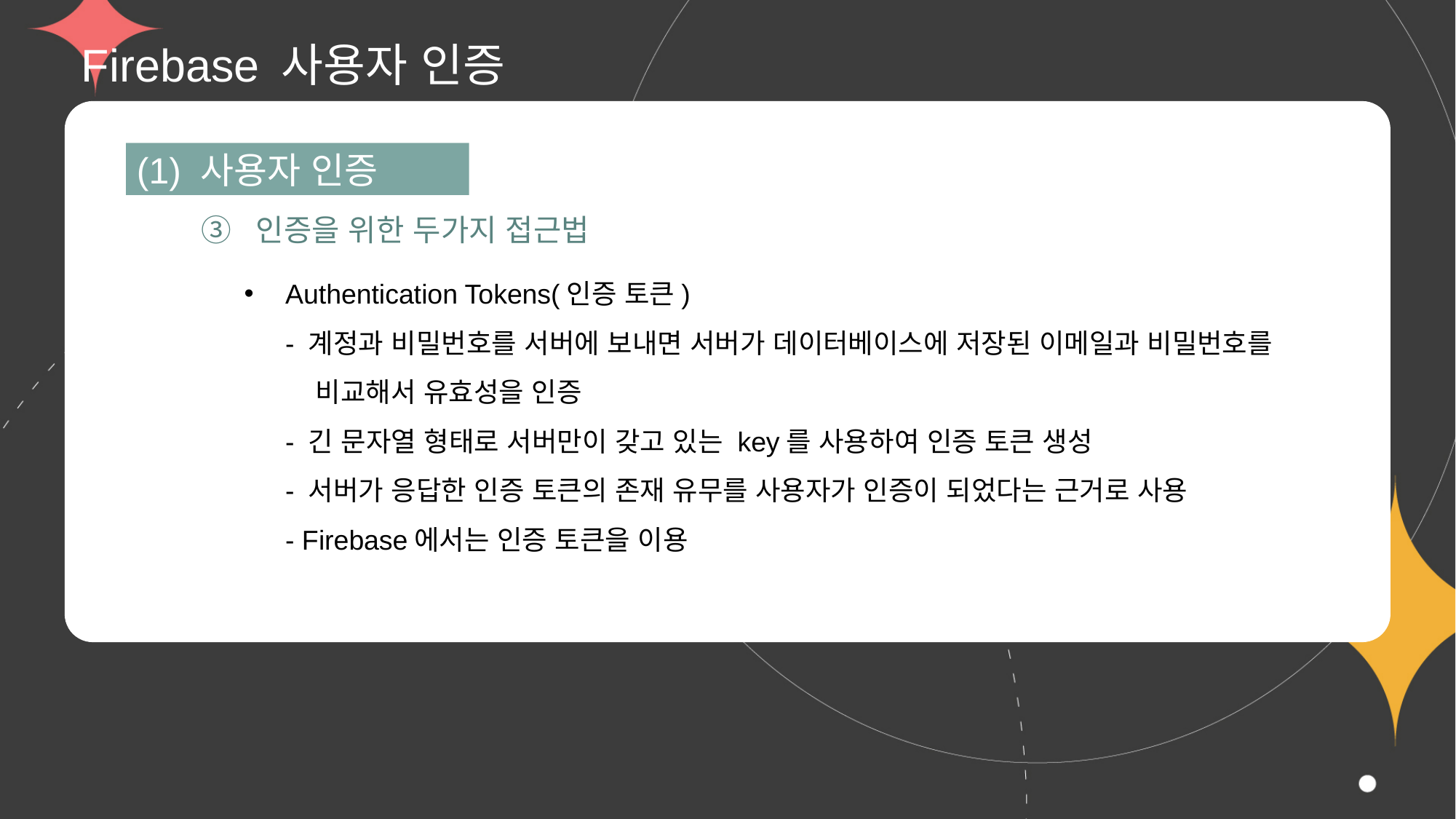

# Firebase 사용자 인증
(1) 사용자 인증
③  인증을 위한 두가지 접근법
Authentication Tokens(인증 토큰)
- 계정과 비밀번호를 서버에 보내면 서버가 데이터베이스에 저장된 이메일과 비밀번호를
    비교해서 유효성을 인증
- 긴 문자열 형태로 서버만이 갖고 있는 key를 사용하여 인증 토큰 생성
- 서버가 응답한 인증 토큰의 존재 유무를 사용자가 인증이 되었다는 근거로 사용
- Firebase에서는 인증 토큰을 이용